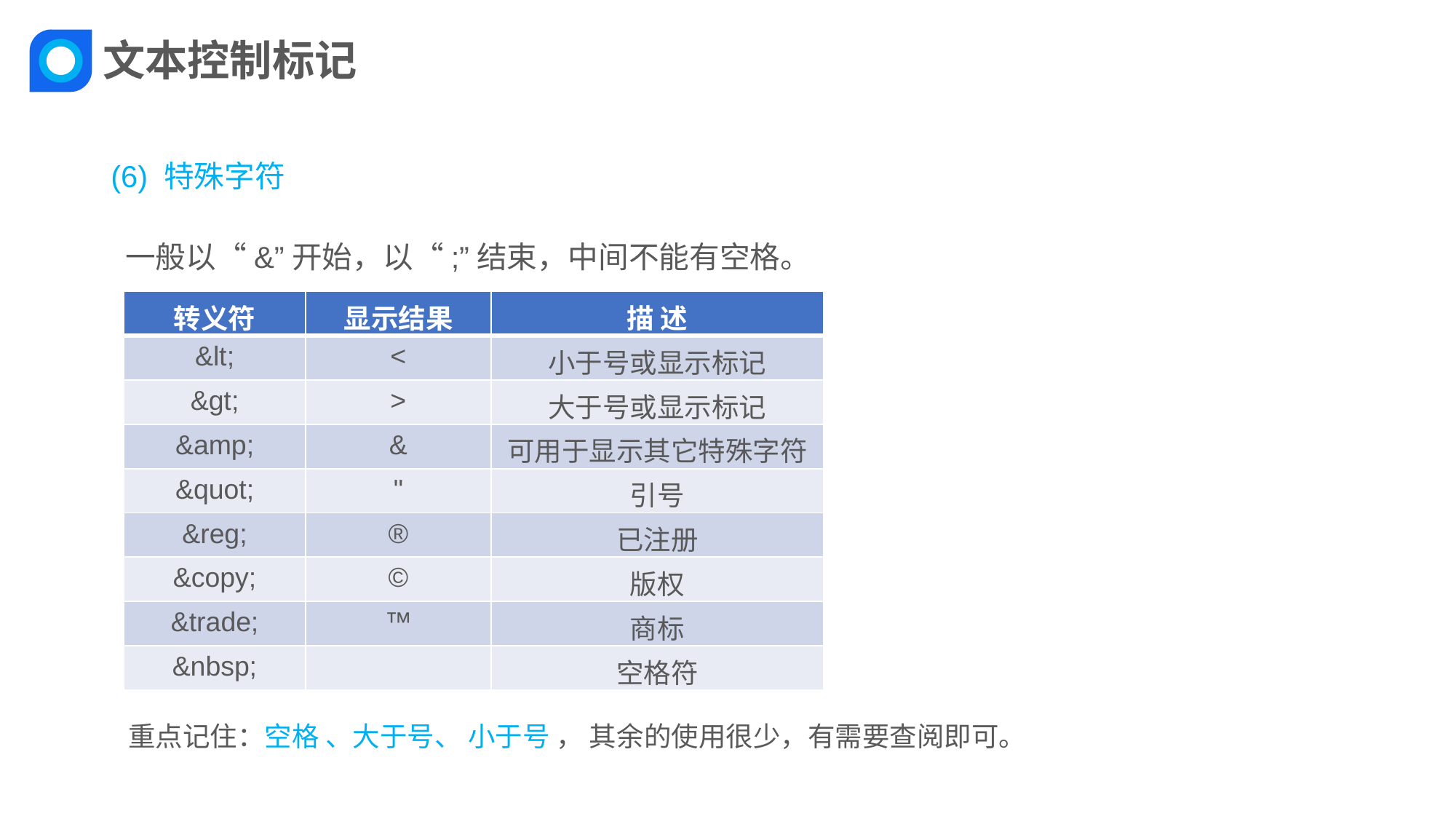

文本控制标记

(6) 特殊字符

一般以“&”开始，以“;”结束，中间不能有空格。
| 转义符 | 显示结果 | 描 述 |
| --- | --- | --- |
| &lt; | < | 小于号或显示标记 |
| &gt; | > | 大于号或显示标记 |
| &amp; | & | 可用于显示其它特殊字符 |
| &quot; | " | 引号 |
| &reg; | ® | 已注册 |
| &copy; | © | 版权 |
| &trade; | ™ | 商标 |
| &nbsp; |  | 空格符 |
重点记住：空格 、大于号、 小于号 ， 其余的使用很少，有需要查阅即可。